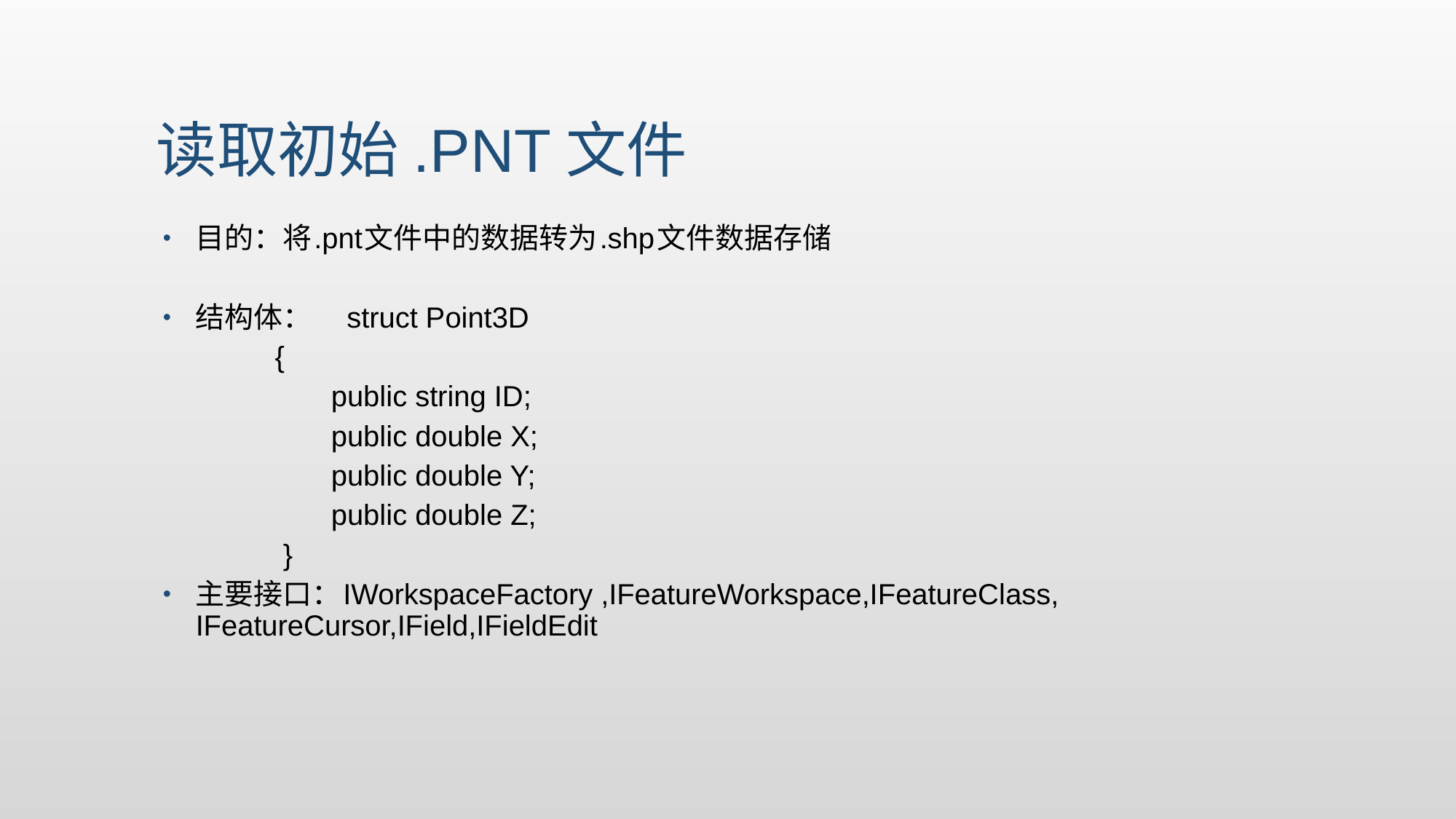

# 读取初始.PNT文件
目的：将.pnt文件中的数据转为.shp文件数据存储

结构体：     struct Point3D
              {
                     public string ID;
                     public double X;
                     public double Y;
                     public double Z;
               }
主要接口：IWorkspaceFactory ,IFeatureWorkspace,IFeatureClass, IFeatureCursor,IField,IFieldEdit